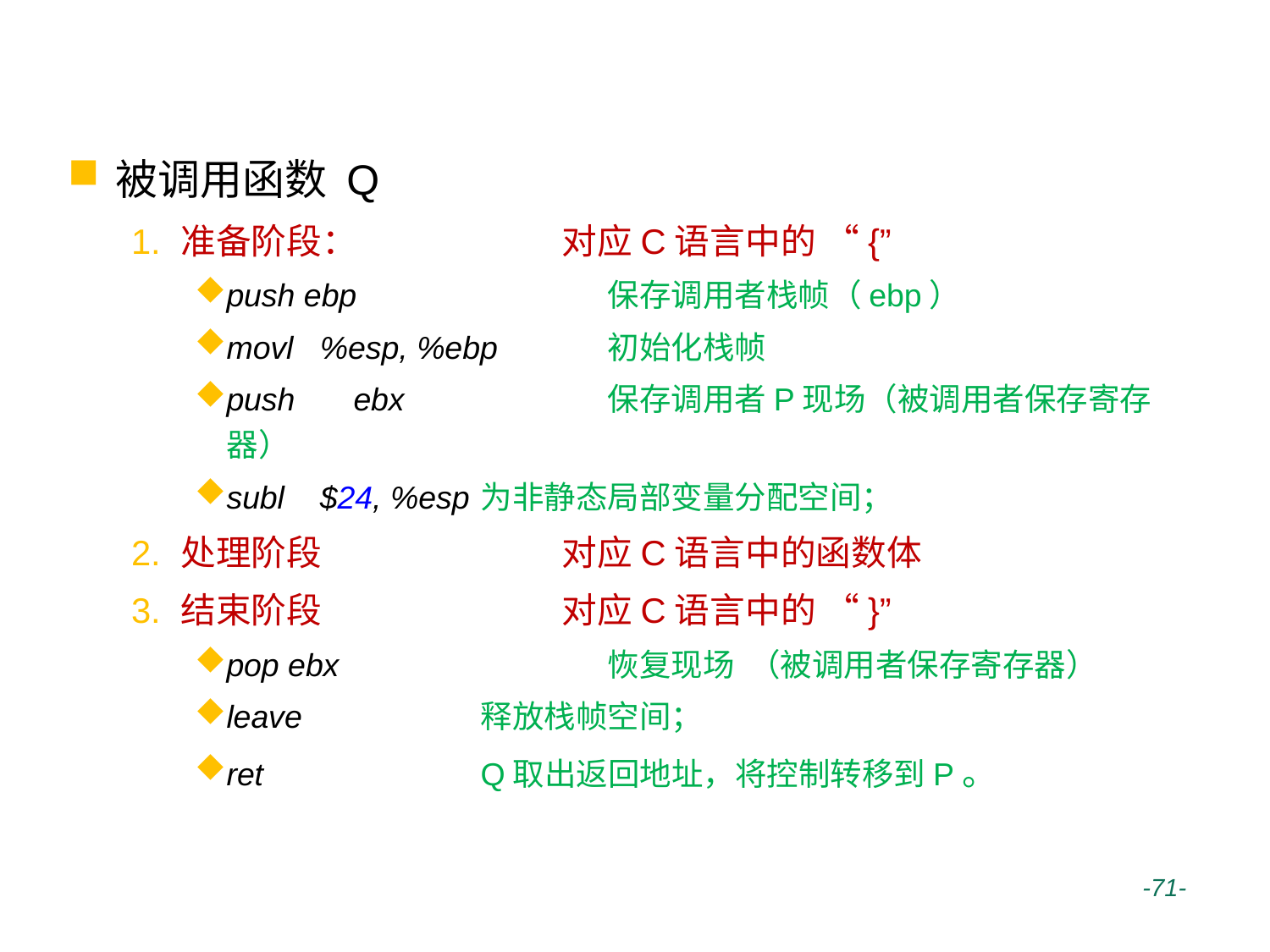

# 过程调用的执行步骤
被调用函数 Q
准备阶段：		对应C语言中的 “{”
push ebp  		保存调用者栈帧（ebp）
movl   %esp, %ebp	初始化栈帧
push	ebx		保存调用者P现场（被调用者保存寄存器）
subl    $24, %esp	为非静态局部变量分配空间；
处理阶段		对应C语言中的函数体
结束阶段     		对应C语言中的 “}”
pop ebx  		恢复现场  （被调用者保存寄存器）
leave   		释放栈帧空间；
ret        		Q取出返回地址，将控制转移到P。

 -71-